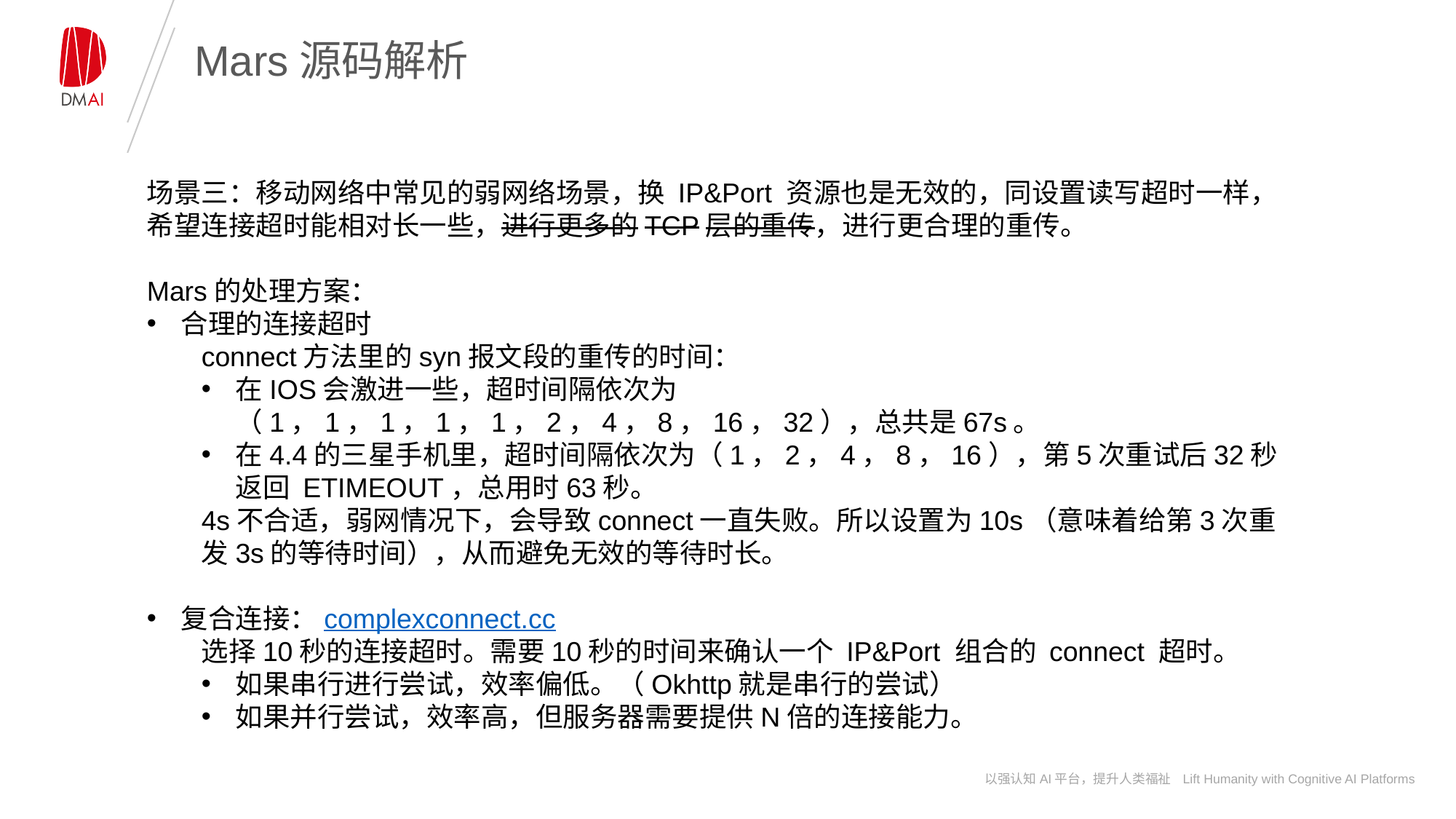

# Mars源码解析
场景三：移动网络中常见的弱网络场景，换 IP&Port 资源也是无效的，同设置读写超时一样，希望连接超时能相对长一些，进行更多的TCP层的重传，进行更合理的重传。

Mars的处理方案：
合理的连接超时
connect方法里的syn报文段的重传的时间：
在IOS会激进一些，超时间隔依次为（1，1，1，1，1，2，4，8，16，32），总共是67s。
在4.4的三星手机里，超时间隔依次为（1，2，4，8，16），第5次重试后32秒返回 ETIMEOUT，总用时63秒。
4s不合适，弱网情况下，会导致connect一直失败。所以设置为10s（意味着给第3次重发3s的等待时间），从而避免无效的等待时长。

复合连接：complexconnect.cc
选择10秒的连接超时。需要10秒的时间来确认一个 IP&Port 组合的 connect 超时。
如果串行进行尝试，效率偏低。（Okhttp就是串行的尝试）
如果并行尝试，效率高，但服务器需要提供N倍的连接能力。